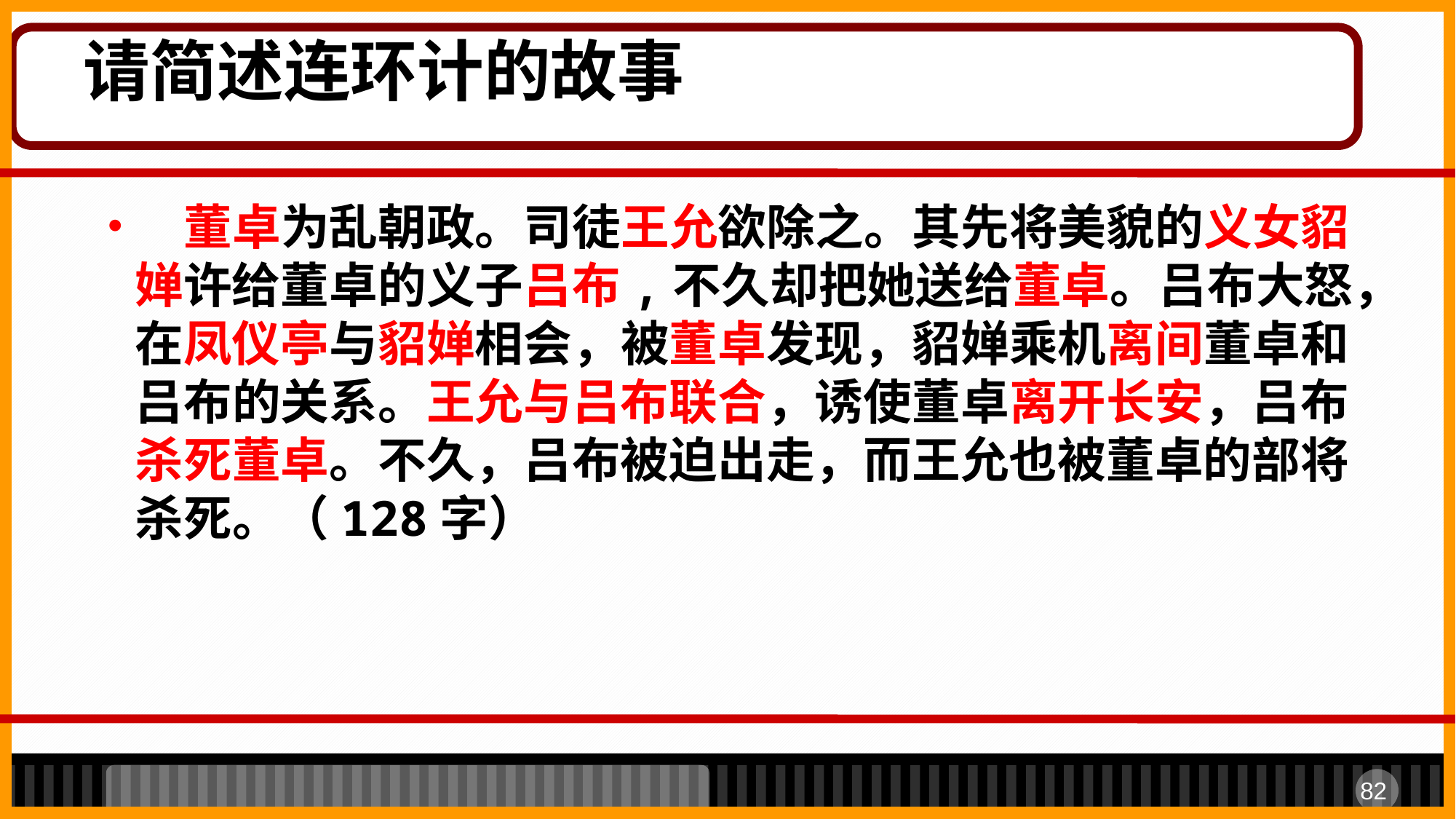

# 请简述连环计的故事

    董卓为乱朝政。司徒王允欲除之。其先将美貌的义女貂婵许给董卓的义子吕布,不久却把她送给董卓。吕布大怒，在凤仪亭与貂婵相会，被董卓发现，貂婵乘机离间董卓和吕布的关系。王允与吕布联合，诱使董卓离开长安，吕布杀死董卓。不久，吕布被迫出走，而王允也被董卓的部将杀死。（128字）